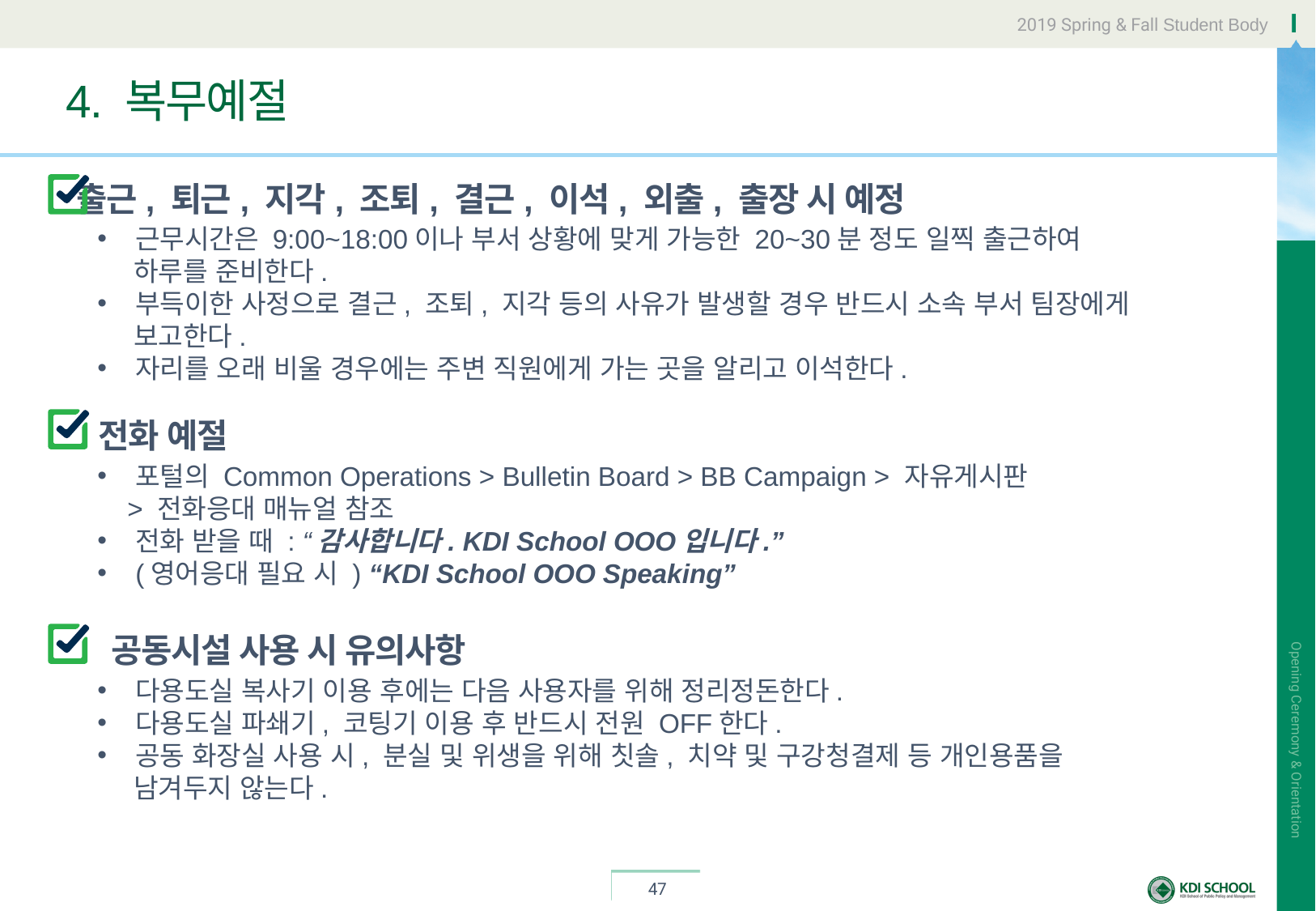

# 4. 복무예절
출근, 퇴근, 지각, 조퇴, 결근, 이석, 외출, 출장 시 예정

근무시간은 9:00~18:00이나 부서 상황에 맞게 가능한 20~30분 정도 일찍 출근하여
    하루를 준비한다.
부득이한 사정으로 결근, 조퇴, 지각 등의 사유가 발생할 경우 반드시 소속 부서 팀장에게
    보고한다.
자리를 오래 비울 경우에는 주변 직원에게 가는 곳을 알리고 이석한다.
전화 예절

포털의 Common Operations > Bulletin Board > BB Campaign > 자유게시판
    > 전화응대 매뉴얼 참조
전화 받을 때 : “감사합니다. KDI School OOO입니다.”
(영어응대 필요 시 ) “KDI School OOO Speaking”
공동시설 사용 시 유의사항

다용도실 복사기 이용 후에는 다음 사용자를 위해 정리정돈한다.
다용도실 파쇄기, 코팅기 이용 후 반드시 전원 OFF한다.
공동 화장실 사용 시, 분실 및 위생을 위해 칫솔, 치약 및 구강청결제 등 개인용품을
    남겨두지 않는다.